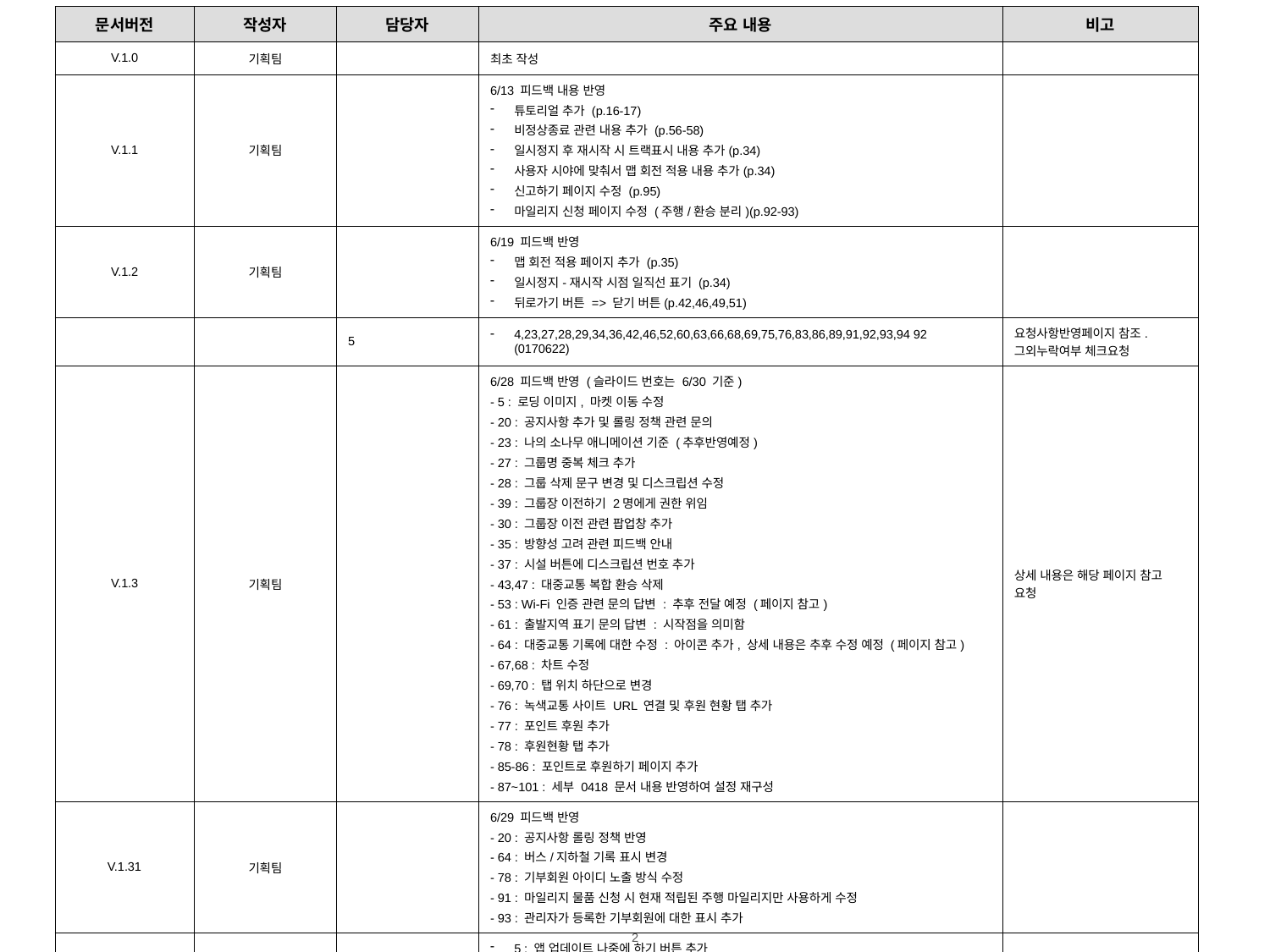

| 문서버전 | 작성자 | 담당자 | 주요 내용 | 비고 |
| --- | --- | --- | --- | --- |
| V.1.0 | 기획팀 |  | 최초 작성 |  |
| V.1.1 | 기획팀 |  | 6/13 피드백 내용 반영 튜토리얼 추가 (p.16-17) 비정상종료 관련 내용 추가 (p.56-58) 일시정지 후 재시작 시 트랙표시 내용 추가(p.34) 사용자 시야에 맞춰서 맵 회전 적용 내용 추가(p.34) 신고하기 페이지 수정 (p.95) 마일리지 신청 페이지 수정 (주행/환승 분리)(p.92-93) |  |
| V.1.2 | 기획팀 |  | 6/19 피드백 반영 맵 회전 적용 페이지 추가 (p.35) 일시정지-재시작 시점 일직선 표기 (p.34) 뒤로가기 버튼 => 닫기 버튼(p.42,46,49,51) |  |
|  |  | 5 | 4,23,27,28,29,34,36,42,46,52,60,63,66,68,69,75,76,83,86,89,91,92,93,94 92 (0170622) | 요청사항반영페이지 참조. 그외누락여부 체크요청 |
| V.1.3 | 기획팀 |  | 6/28 피드백 반영 (슬라이드 번호는 6/30 기준) - 5 : 로딩 이미지, 마켓 이동 수정 - 20 : 공지사항 추가 및 롤링 정책 관련 문의 - 23 : 나의 소나무 애니메이션 기준 (추후반영예정) - 27 : 그룹명 중복 체크 추가 - 28 : 그룹 삭제 문구 변경 및 디스크립션 수정 - 39 : 그룹장 이전하기 2명에게 권한 위임 - 30 : 그룹장 이전 관련 팝업창 추가 - 35 : 방향성 고려 관련 피드백 안내 - 37 : 시설 버튼에 디스크립션 번호 추가 - 43,47 : 대중교통 복합 환승 삭제 - 53 : Wi-Fi 인증 관련 문의 답변 : 추후 전달 예정 (페이지 참고) - 61 : 출발지역 표기 문의 답변 : 시작점을 의미함 - 64 : 대중교통 기록에 대한 수정 : 아이콘 추가, 상세 내용은 추후 수정 예정 (페이지 참고) - 67,68 : 차트 수정 - 69,70 : 탭 위치 하단으로 변경 - 76 : 녹색교통 사이트 URL 연결 및 후원 현황 탭 추가 - 77 : 포인트 후원 추가 - 78 : 후원현황 탭 추가 - 85-86 : 포인트로 후원하기 페이지 추가 - 87~101 : 세부 0418 문서 내용 반영하여 설정 재구성 | 상세 내용은 해당 페이지 참고 요청 |
| V.1.31 | 기획팀 |  | 6/29 피드백 반영 - 20 : 공지사항 롤링 정책 반영 - 64 : 버스/지하철 기록 표시 변경 - 78 : 기부회원 아이디 노출 방식 수정 - 91 : 마일리지 물품 신청 시 현재 적립된 주행 마일리지만 사용하게 수정 - 93 : 관리자가 등록한 기부회원에 대한 표시 추가 |  |
| V.1.32 | 기획팀 |  | 5 : 앱 업데이트 나중에 하기 버튼 추가 97 : NFC/QR 코드 사용법 안내 문구 추가, 디스크립션 수정 |  |
| V.1.4 | 기획팀 |  | 43,47,50,52 : 버스 번호 / 지하철 열차 정보 삭제 61 : 이전 에코마일리지 총 주행거리, 총 활동수 기록 추가 100 : 이전 에코마일리지에서 가져올 데이터 중 총 활동수 추가 |  |